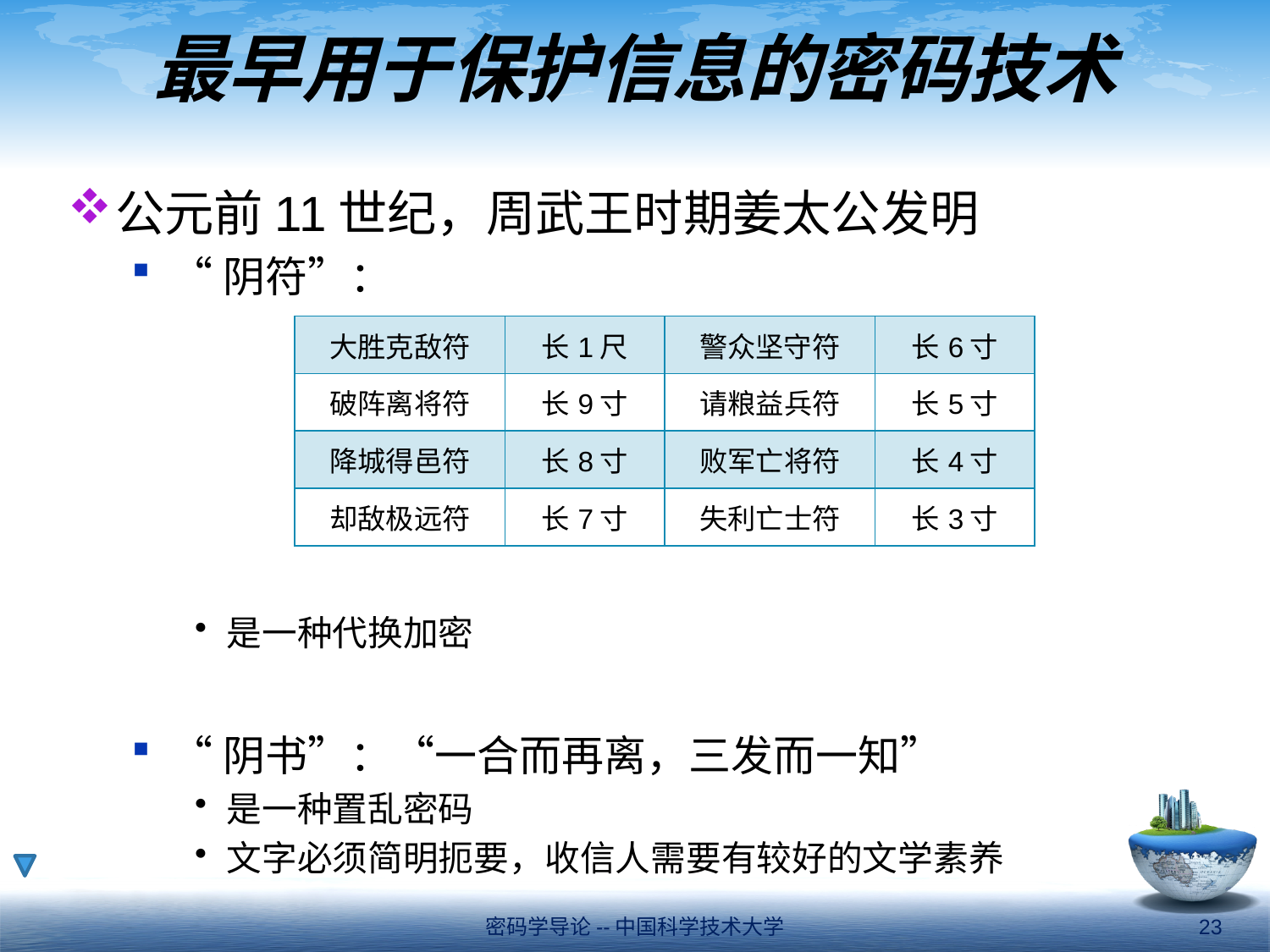

# 最早用于保护信息的密码技术
公元前11世纪，周武王时期姜太公发明
“阴符”：

是一种代换加密

“阴书”：“一合而再离，三发而一知”
是一种置乱密码
文字必须简明扼要，收信人需要有较好的文学素养
| 大胜克敌符 | 长1尺 | 警众坚守符 | 长6寸 |
| --- | --- | --- | --- |
| 破阵离将符 | 长9寸 | 请粮益兵符 | 长5寸 |
| 降城得邑符 | 长8寸 | 败军亡将符 | 长4寸 |
| 却敌极远符 | 长7寸 | 失利亡士符 | 长3寸 |

密码学导论--中国科学技术大学
23